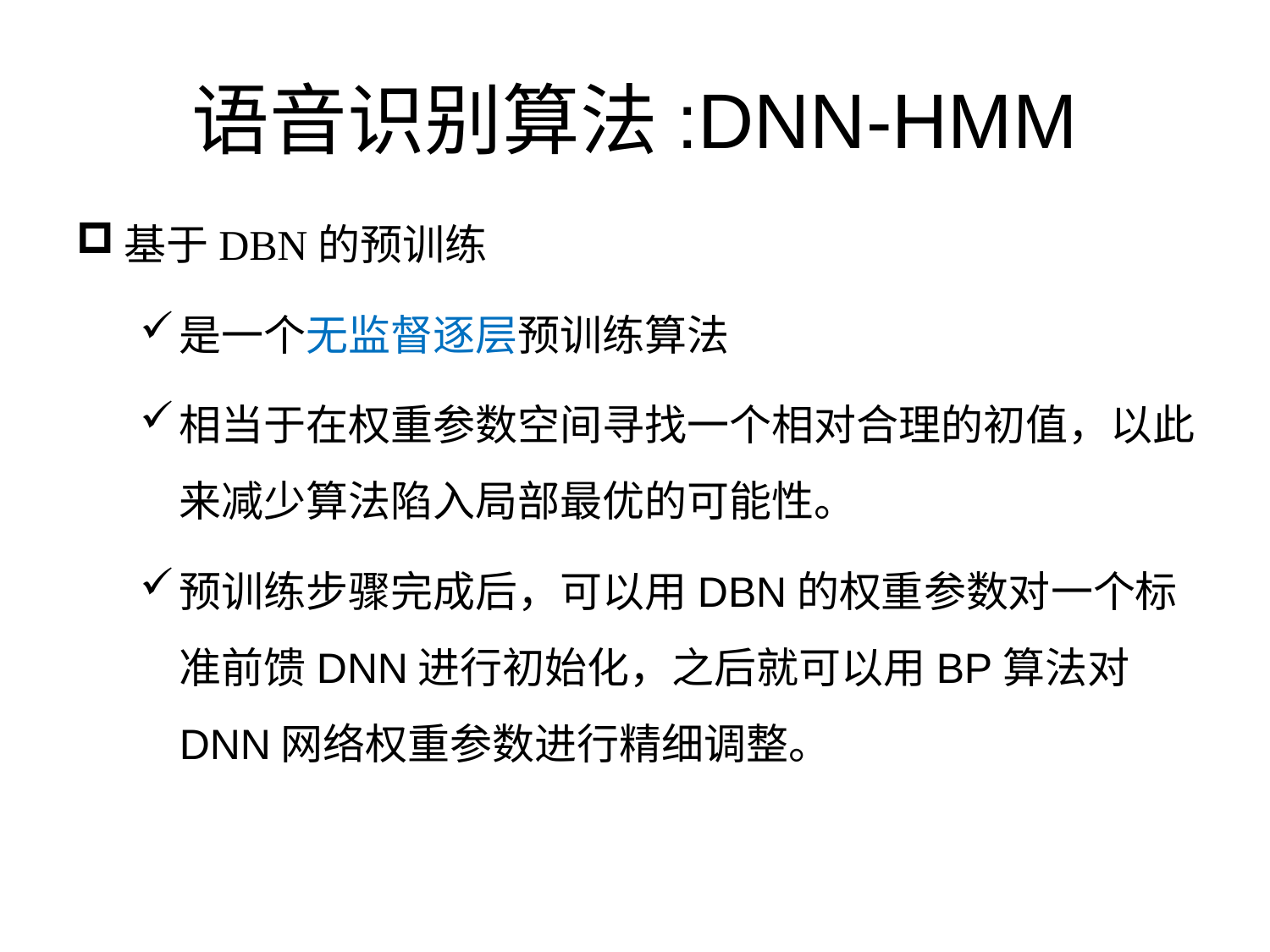

# 语音识别算法:DNN-HMM
基于DBN的预训练
是一个无监督逐层预训练算法
相当于在权重参数空间寻找一个相对合理的初值，以此来减少算法陷入局部最优的可能性。
预训练步骤完成后，可以用DBN的权重参数对一个标准前馈DNN进行初始化，之后就可以用BP算法对DNN网络权重参数进行精细调整。